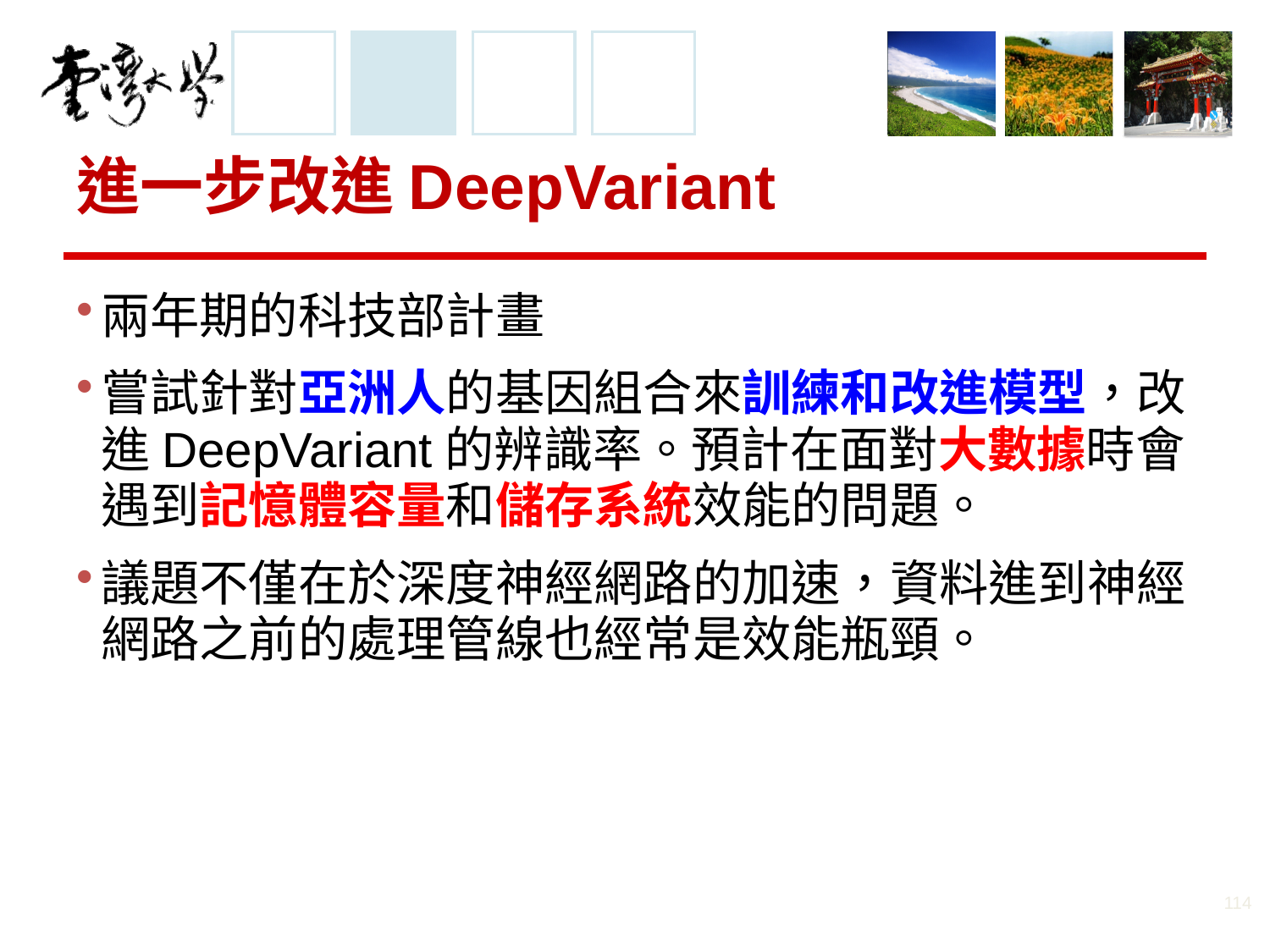

# 進一步改進DeepVariant
兩年期的科技部計畫
嘗試針對亞洲人的基因組合來訓練和改進模型，改進DeepVariant的辨識率。預計在面對大數據時會遇到記憶體容量和儲存系統效能的問題。
議題不僅在於深度神經網路的加速，資料進到神經網路之前的處理管線也經常是效能瓶頸。
114